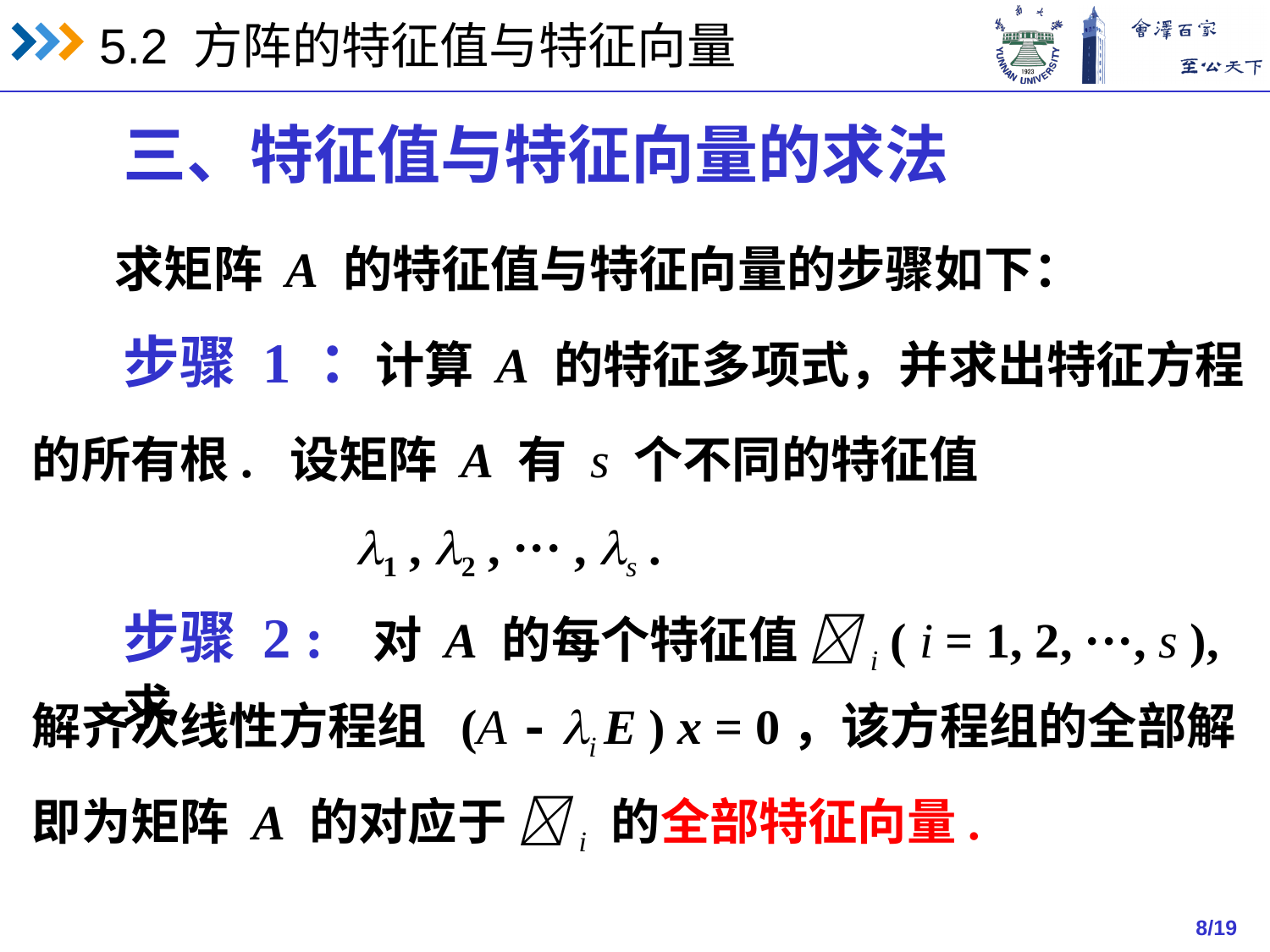

三、特征值与特征向量的求法
求矩阵 A 的特征值与特征向量的步骤如下：
步骤 1 ：计算 A 的特征多项式，并求出特征方程
的所有根.  设矩阵 A 有 s 个不同的特征值
λ1 , λ2 , ··· , λs .
步骤 2 :   对 A 的每个特征值 λi ( i = 1, 2, ···, s ), 求
解齐次线性方程组  (A - λi E ) x = 0，该方程组的全部解
即为矩阵 A 的对应于 λi 的全部特征向量.